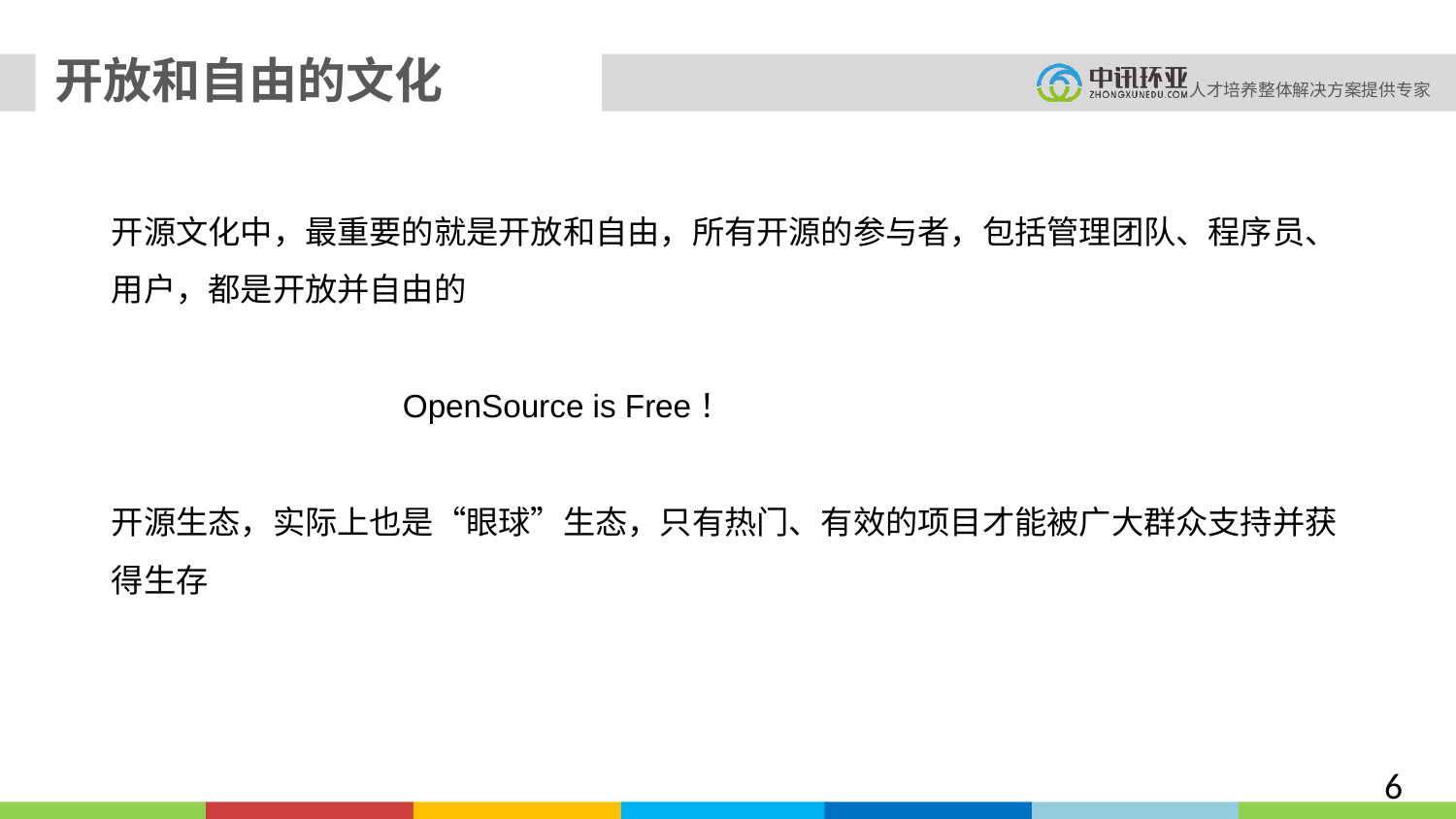

开放和自由的文化
开源文化中，最重要的就是开放和自由，所有开源的参与者，包括管理团队、程序员、用户，都是开放并自由的

		OpenSource is Free！

开源生态，实际上也是“眼球”生态，只有热门、有效的项目才能被广大群众支持并获得生存
6